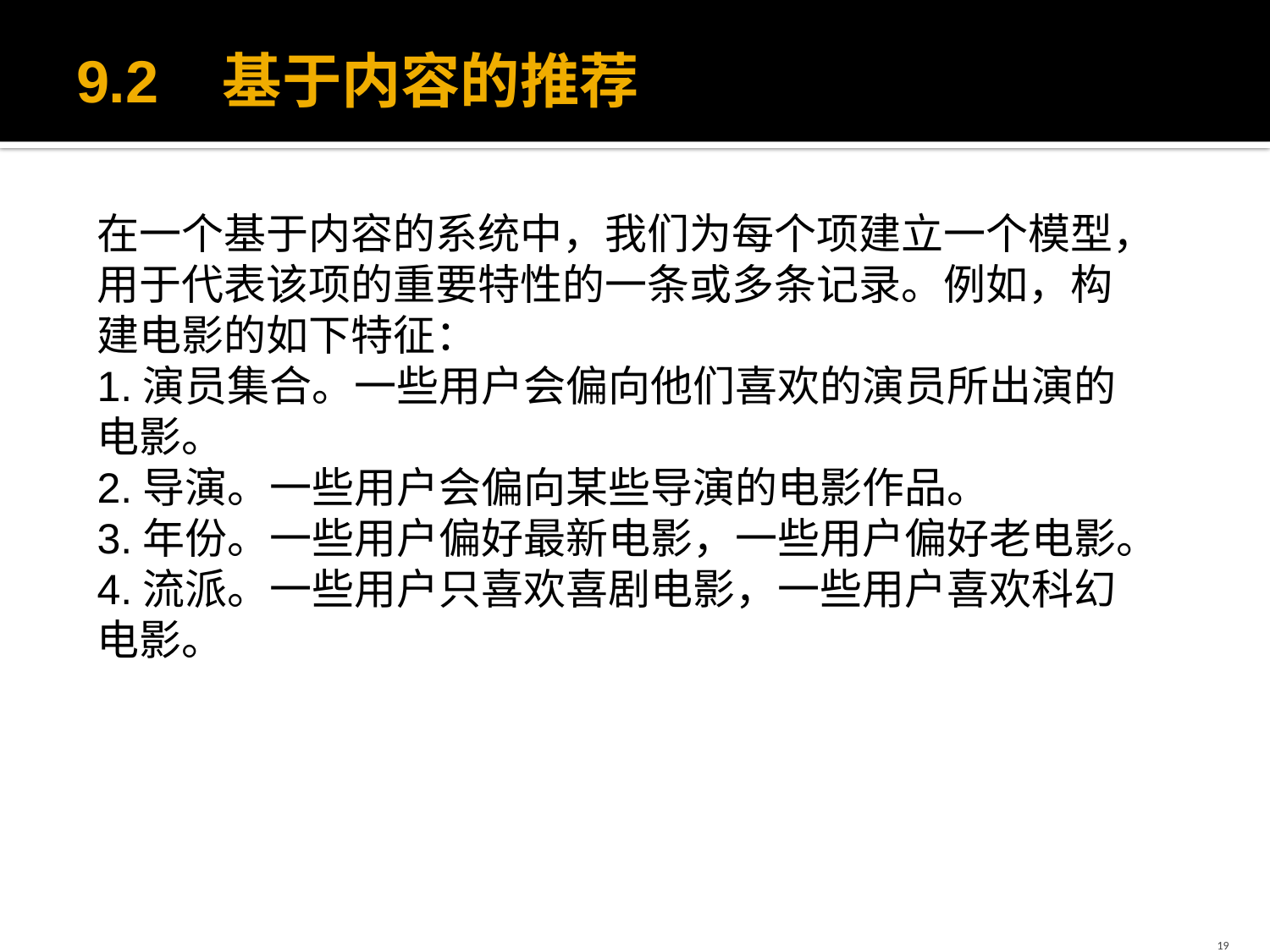

# 9.2   基于内容的推荐
在一个基于内容的系统中，我们为每个项建立一个模型，用于代表该项的重要特性的一条或多条记录。例如，构建电影的如下特征：
1.演员集合。一些用户会偏向他们喜欢的演员所出演的电影。
2.导演。一些用户会偏向某些导演的电影作品。
3.年份。一些用户偏好最新电影，一些用户偏好老电影。
4.流派。一些用户只喜欢喜剧电影，一些用户喜欢科幻电影。
19